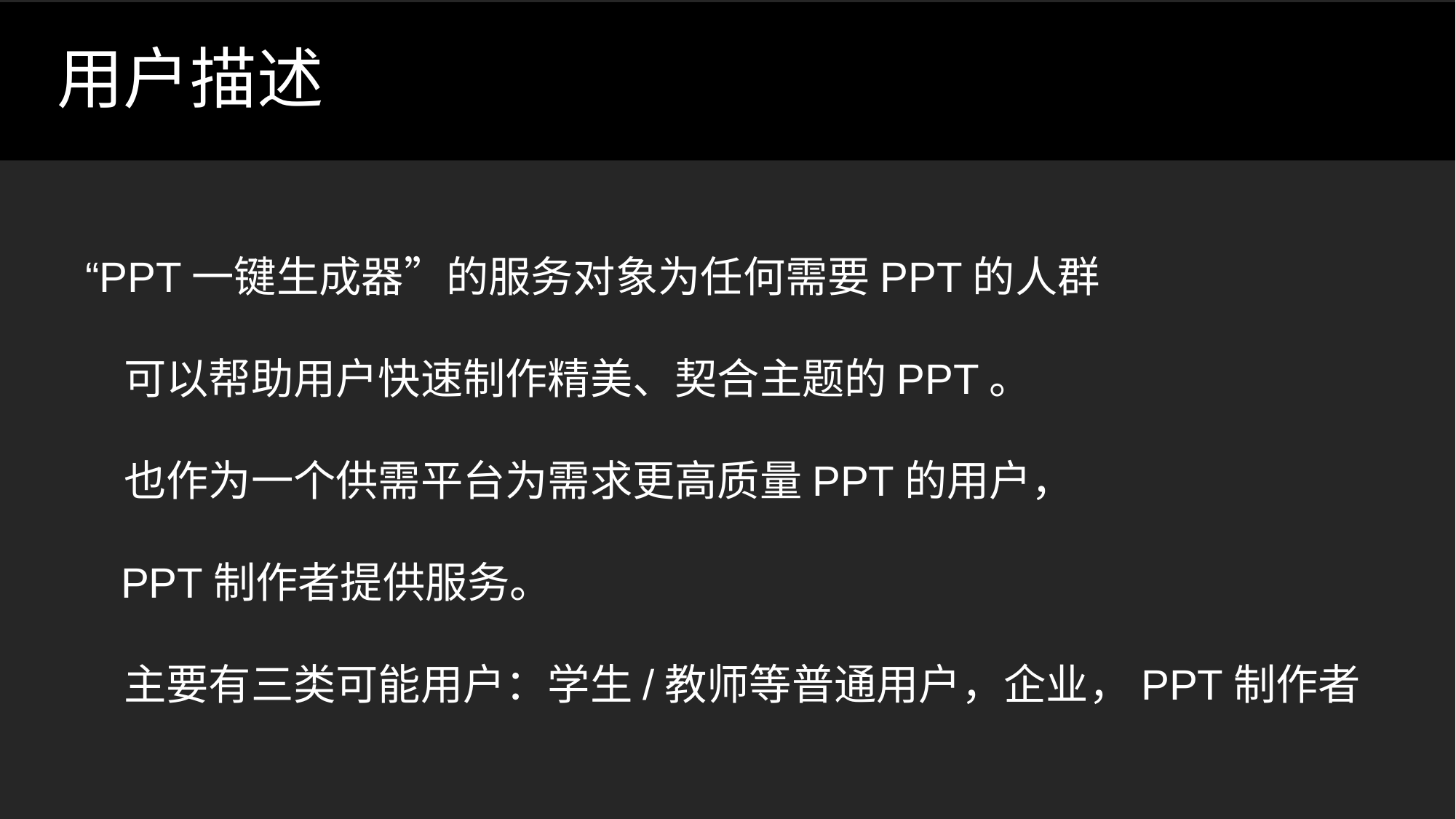

# 用户描述
“PPT一键生成器”的服务对象为任何需要PPT的人群
   可以帮助用户快速制作精美、契合主题的PPT。
   也作为一个供需平台为需求更高质量PPT的用户，
   PPT制作者提供服务。
   主要有三类可能用户：学生/教师等普通用户，企业，PPT制作者